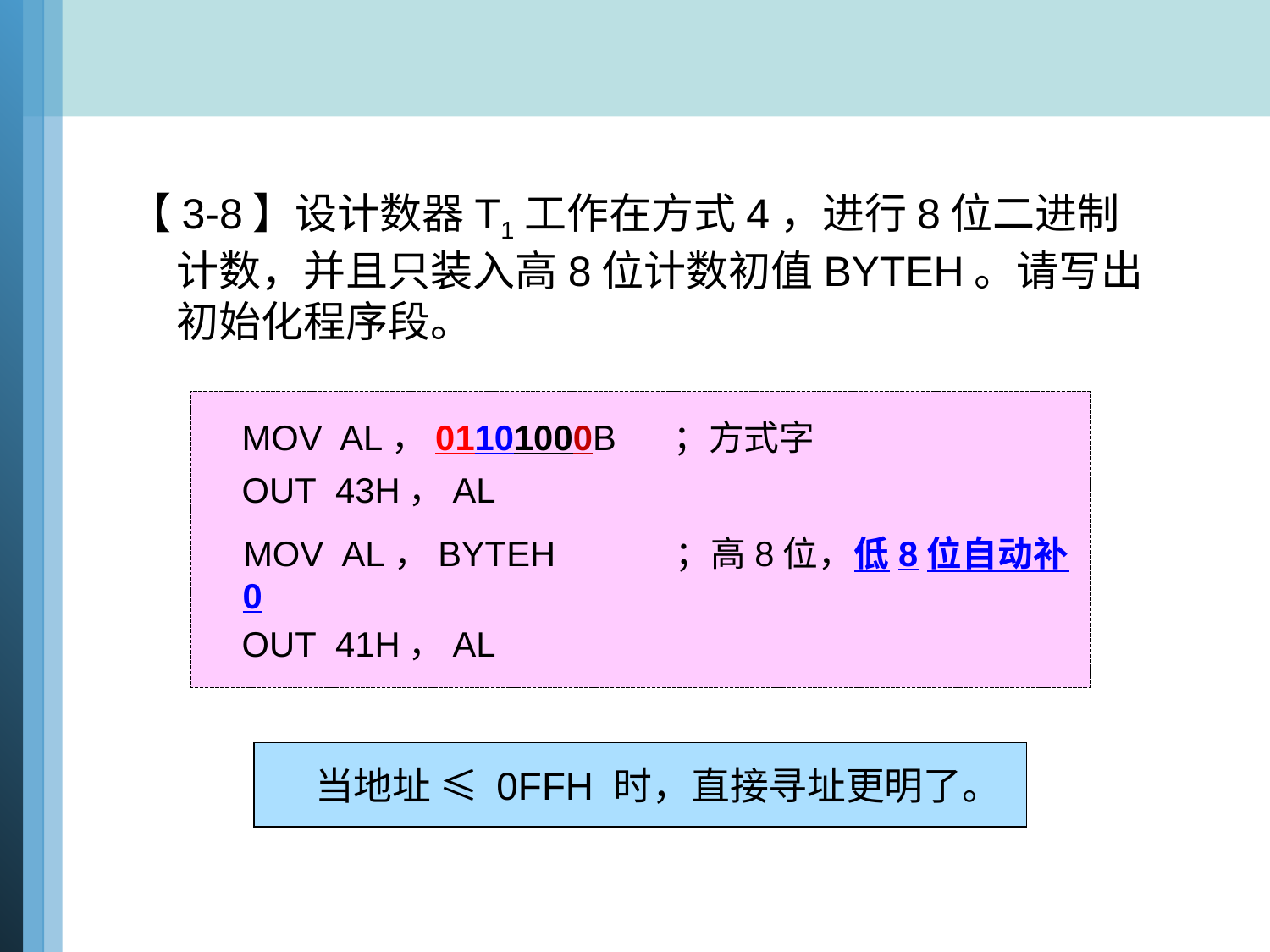

【3-8】设计数器T1工作在方式4，进行8位二进制计数，并且只装入高8位计数初值BYTEH。请写出初始化程序段。
    MOV  AL，01101000B     ；方式字
    OUT  43H，AL
    MOV  AL，BYTEH           ；高8位，低8位自动补0
    OUT  41H，AL
   当地址 ≤ 0FFH 时，直接寻址更明了。
43